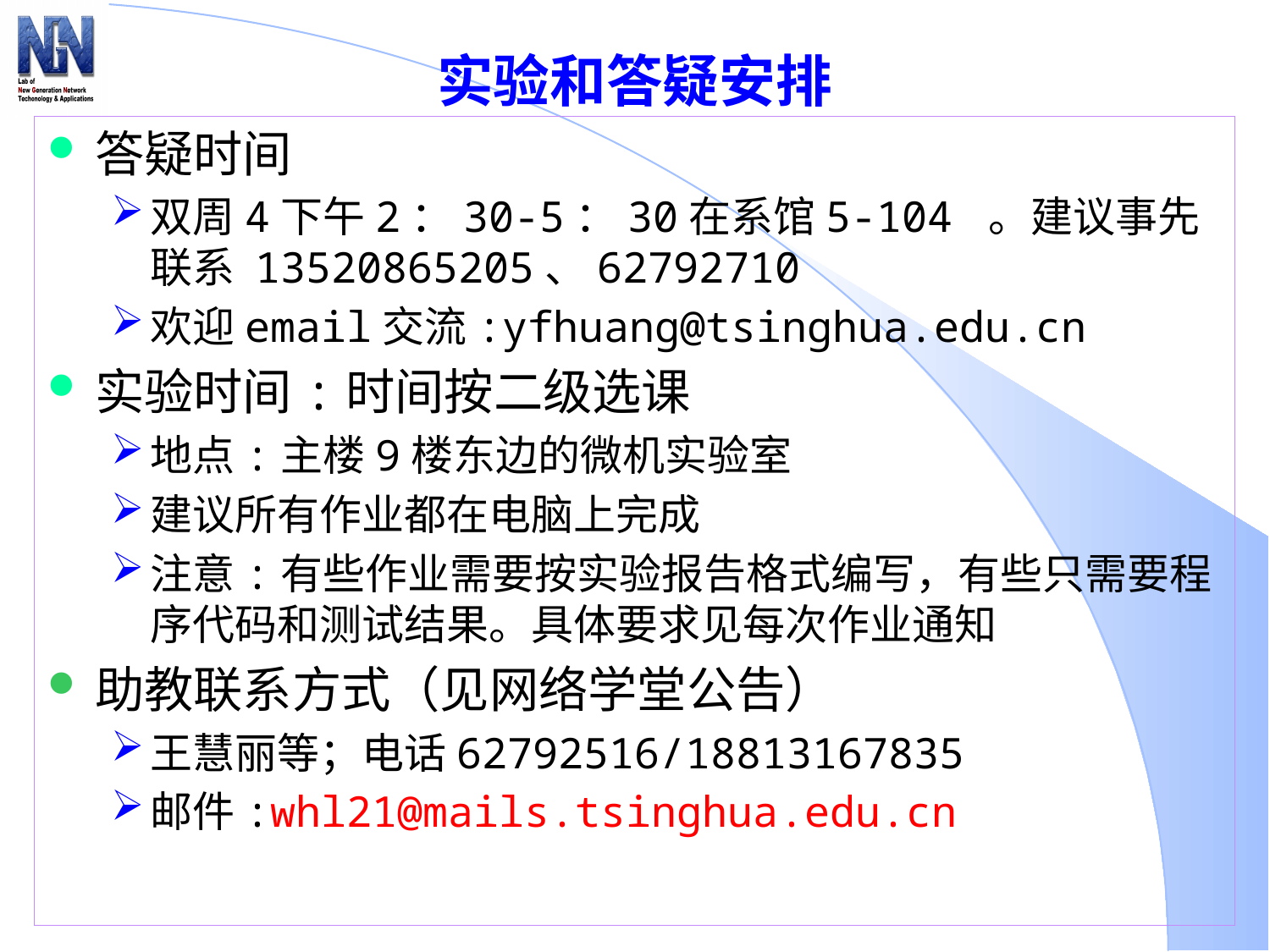

实验和答疑安排
答疑时间
双周4下午2：30-5：30在系馆5-104 。建议事先联系 13520865205、62792710
欢迎email交流:yfhuang@tsinghua.edu.cn
实验时间:时间按二级选课
地点:主楼9楼东边的微机实验室
建议所有作业都在电脑上完成
注意:有些作业需要按实验报告格式编写，有些只需要程序代码和测试结果。具体要求见每次作业通知
助教联系方式（见网络学堂公告）
王慧丽等；电话62792516/18813167835
邮件:whl21@mails.tsinghua.edu.cn